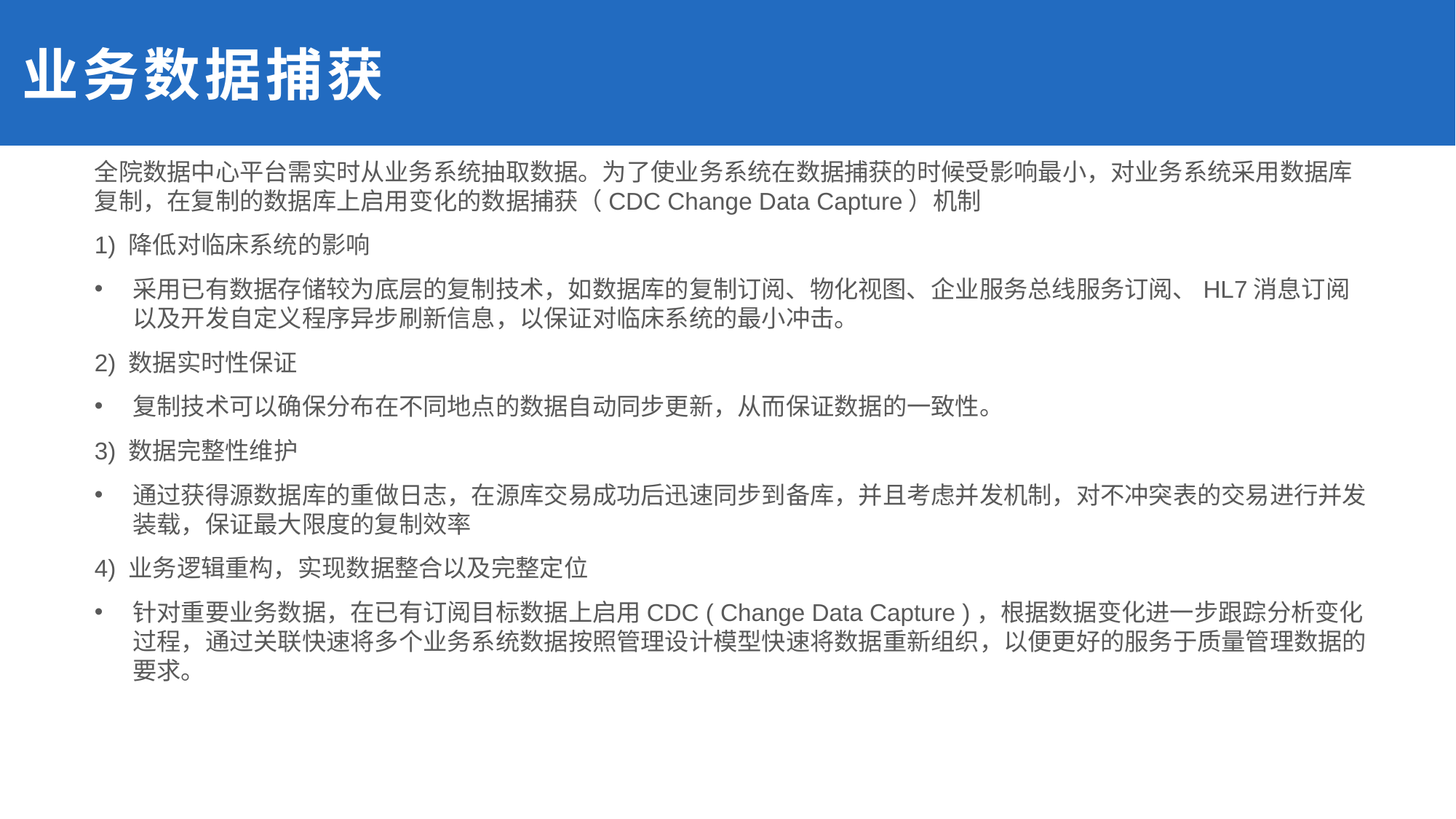

# 业务数据捕获

全院数据中心平台需实时从业务系统抽取数据。为了使业务系统在数据捕获的时候受影响最小，对业务系统采用数据库复制，在复制的数据库上启用变化的数据捕获（CDC Change Data Capture）机制
1) 降低对临床系统的影响
采用已有数据存储较为底层的复制技术，如数据库的复制订阅、物化视图、企业服务总线服务订阅、HL7消息订阅以及开发自定义程序异步刷新信息，以保证对临床系统的最小冲击。
2) 数据实时性保证
复制技术可以确保分布在不同地点的数据自动同步更新，从而保证数据的一致性。
3) 数据完整性维护
通过获得源数据库的重做日志，在源库交易成功后迅速同步到备库，并且考虑并发机制，对不冲突表的交易进行并发装载，保证最大限度的复制效率
4) 业务逻辑重构，实现数据整合以及完整定位
针对重要业务数据，在已有订阅目标数据上启用CDC ( Change Data Capture )，根据数据变化进一步跟踪分析变化过程，通过关联快速将多个业务系统数据按照管理设计模型快速将数据重新组织，以便更好的服务于质量管理数据的要求。